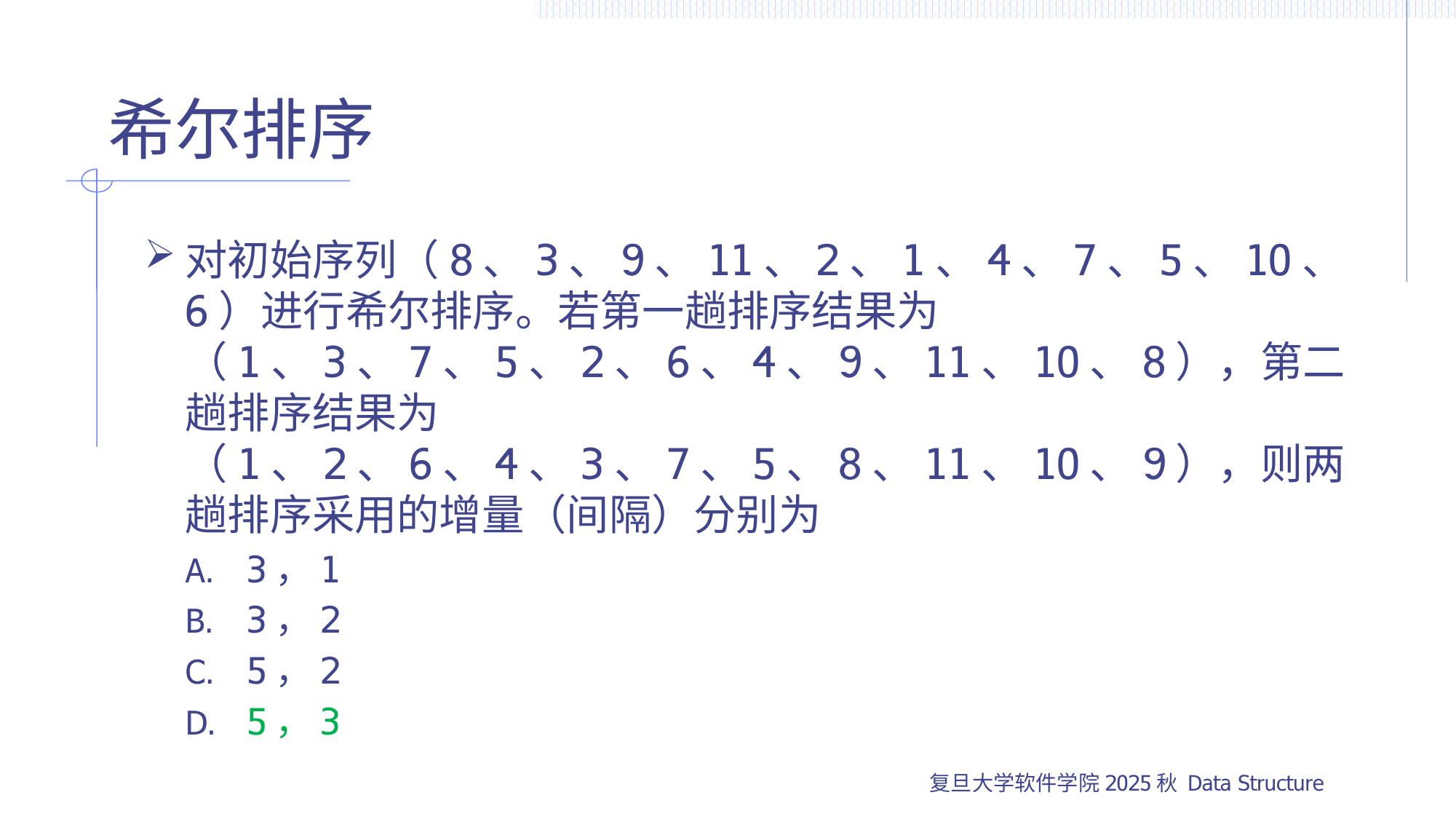

# 希尔排序
对初始序列（8、3、9、11、2、1、4、7、5、10、6）进行希尔排序。若第一趟排序结果为（1、3、7、5、2、6、4、9、11、10、8），第二趟排序结果为（1、2、6、4、3、7、5、8、11、10、9），则两趟排序采用的增量（间隔）分别为
3，1
3，2
5，2
5，3